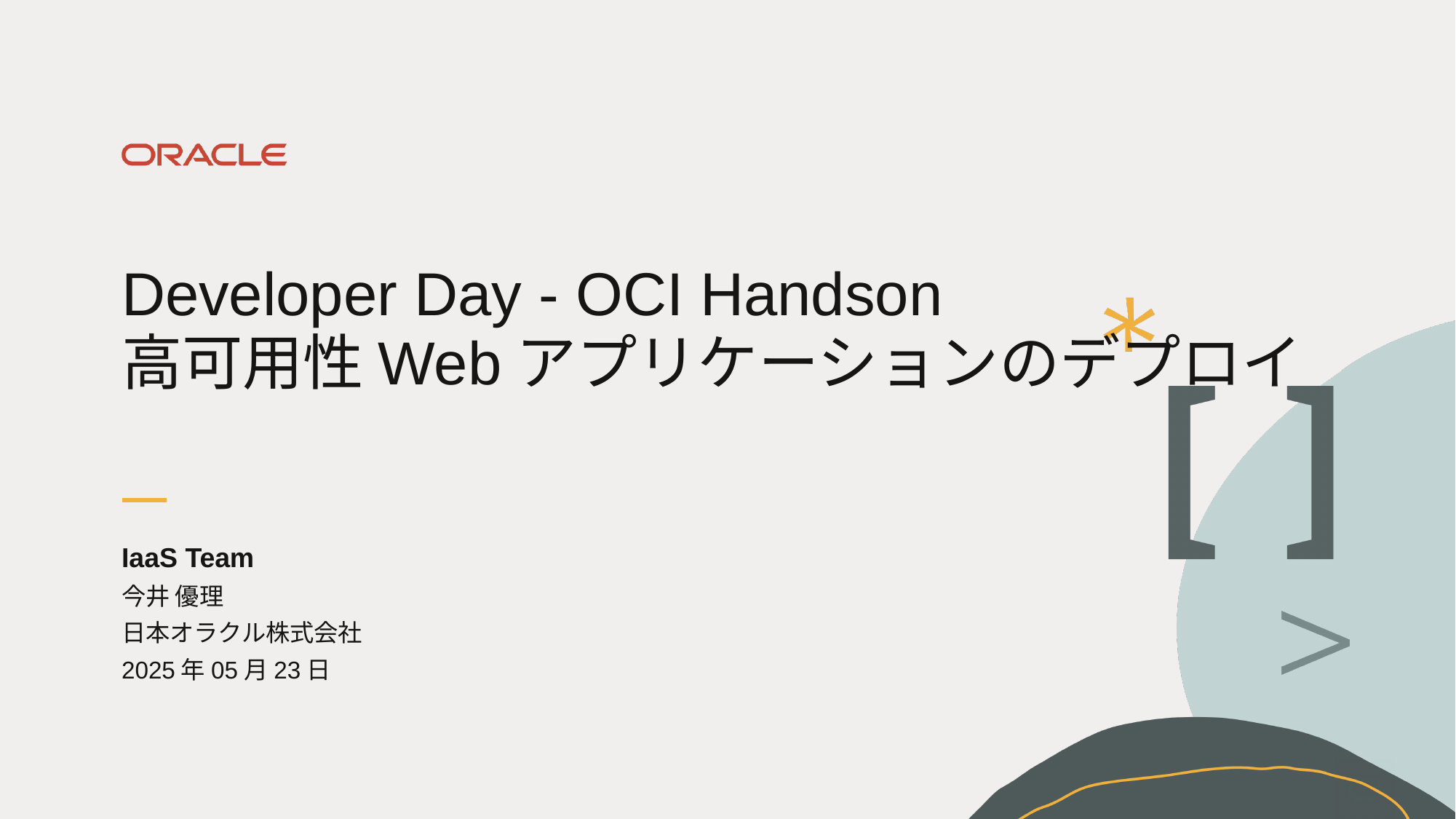

# Developer Day - OCI Handson 高可用性Webアプリケーションのデプロイ

IaaS Team
今井 優理
日本オラクル株式会社
2025年05月23日